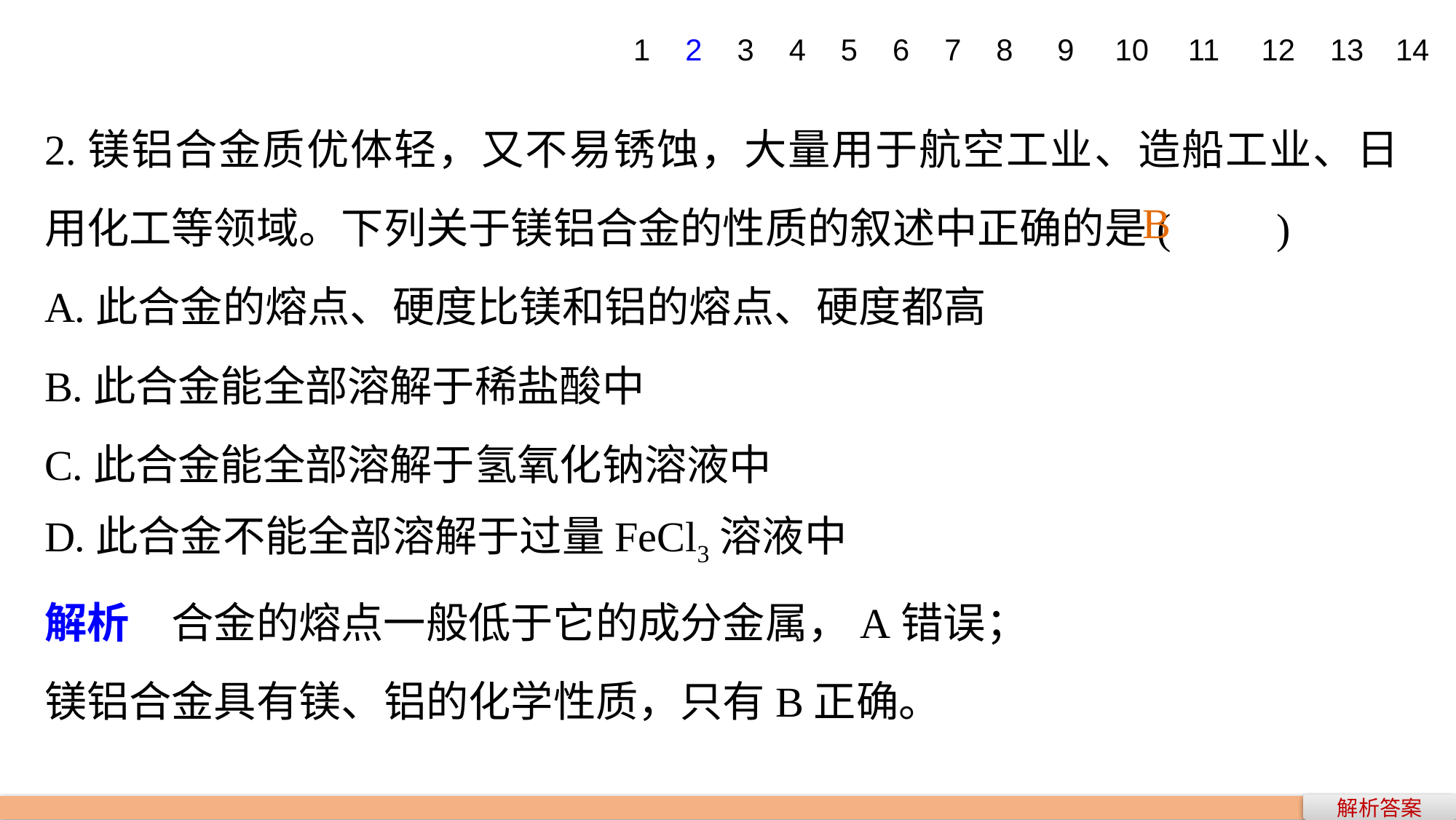

1
2
3
4
5
6
7
8
9
10
11
12
13
14
2.镁铝合金质优体轻，又不易锈蚀，大量用于航空工业、造船工业、日用化工等领域。下列关于镁铝合金的性质的叙述中正确的是(　　)
A.此合金的熔点、硬度比镁和铝的熔点、硬度都高
B.此合金能全部溶解于稀盐酸中
C.此合金能全部溶解于氢氧化钠溶液中
D.此合金不能全部溶解于过量FeCl3溶液中
解析　合金的熔点一般低于它的成分金属，A错误；
镁铝合金具有镁、铝的化学性质，只有B正确。
B
解析答案